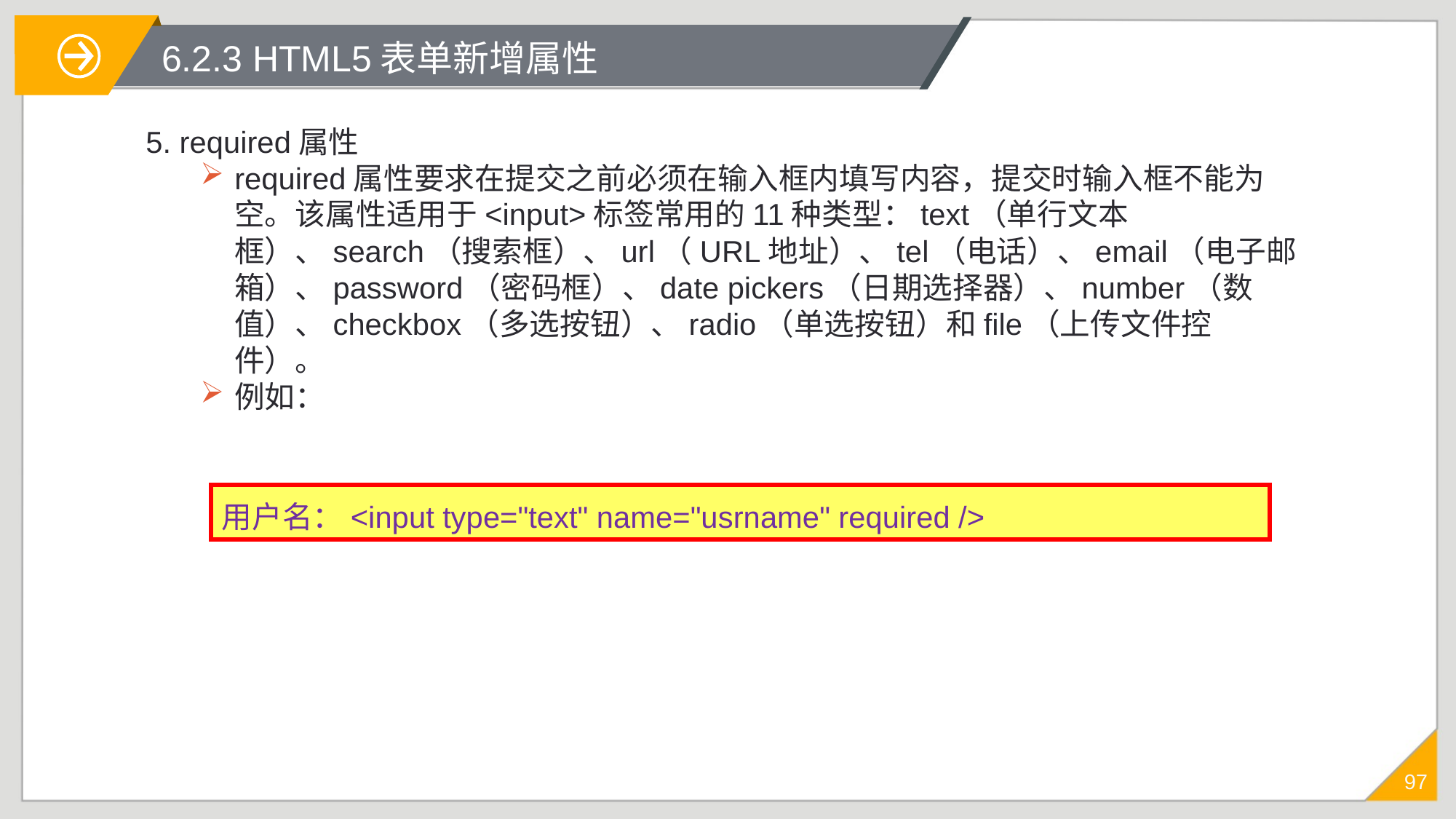

# 6.2.3 HTML5表单新增属性
5. required属性
required属性要求在提交之前必须在输入框内填写内容，提交时输入框不能为空。该属性适用于<input>标签常用的11种类型：text（单行文本框）、search（搜索框）、url（URL地址）、tel（电话）、email（电子邮箱）、password（密码框）、date pickers（日期选择器）、number（数值）、checkbox（多选按钮）、radio（单选按钮）和file（上传文件控件）。
例如：

用户名：<input type="text" name="usrname" required />